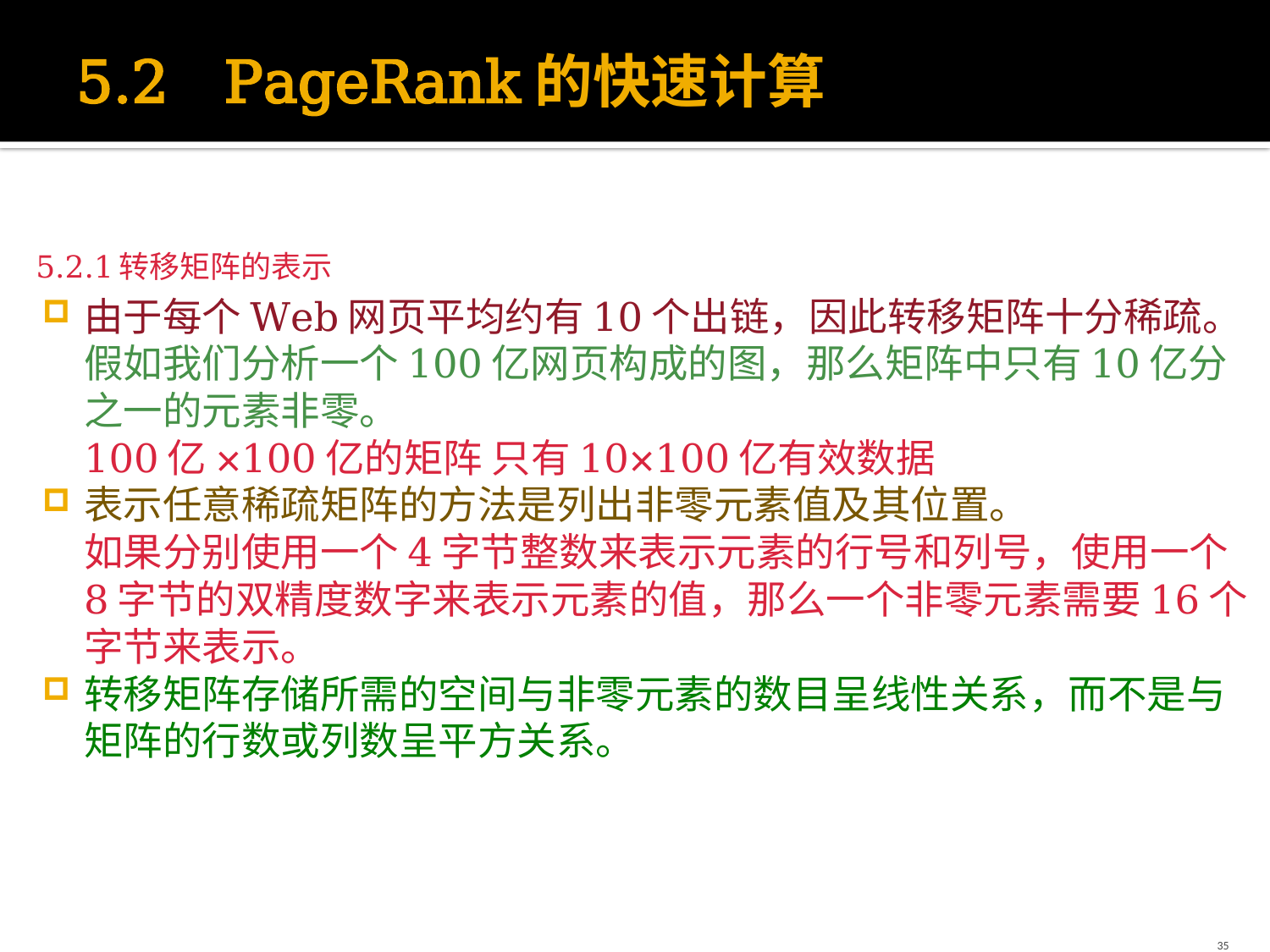

# 5.2   PageRank的快速计算
5.2.1转移矩阵的表示

由于每个Web网页平均约有10个出链，因此转移矩阵十分稀疏。
假如我们分析一个100亿网页构成的图，那么矩阵中只有10亿分之一的元素非零。
100亿×100亿的矩阵 只有10×100亿有效数据
表示任意稀疏矩阵的方法是列出非零元素值及其位置。
如果分别使用一个4字节整数来表示元素的行号和列号，使用一个8字节的双精度数字来表示元素的值，那么一个非零元素需要16个字节来表示。
转移矩阵存储所需的空间与非零元素的数目呈线性关系，而不是与矩阵的行数或列数呈平方关系。

35